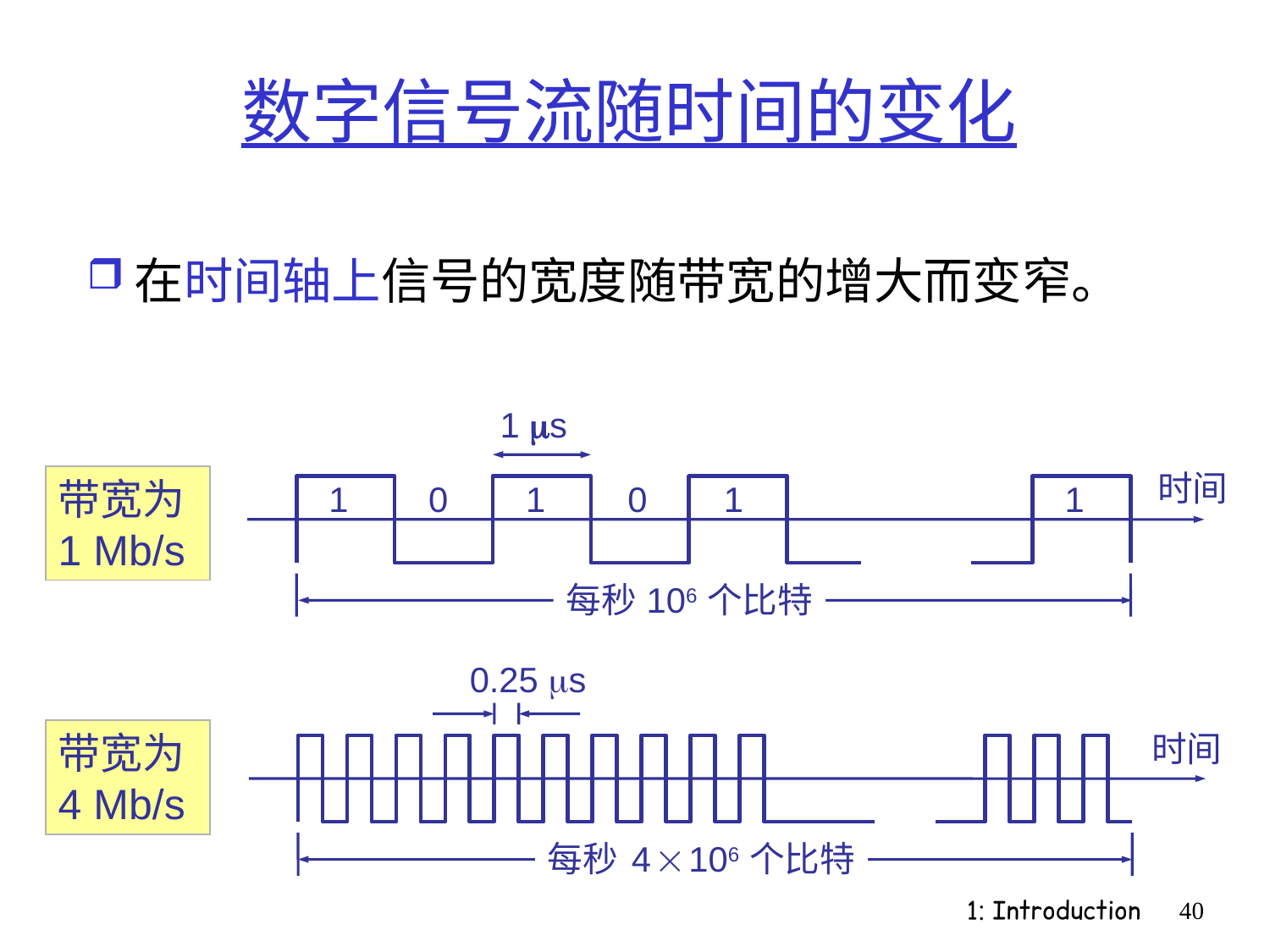

# 数字信号流随时间的变化
在时间轴上信号的宽度随带宽的增大而变窄。
1 μs

时间
带宽为
1 Mb/s
1         0        1         0        1                                 1

每秒 106 个比特

0.25 μs

带宽为
4 Mb/s
时间

每秒 4 × 106 个比特

1: Introduction
40